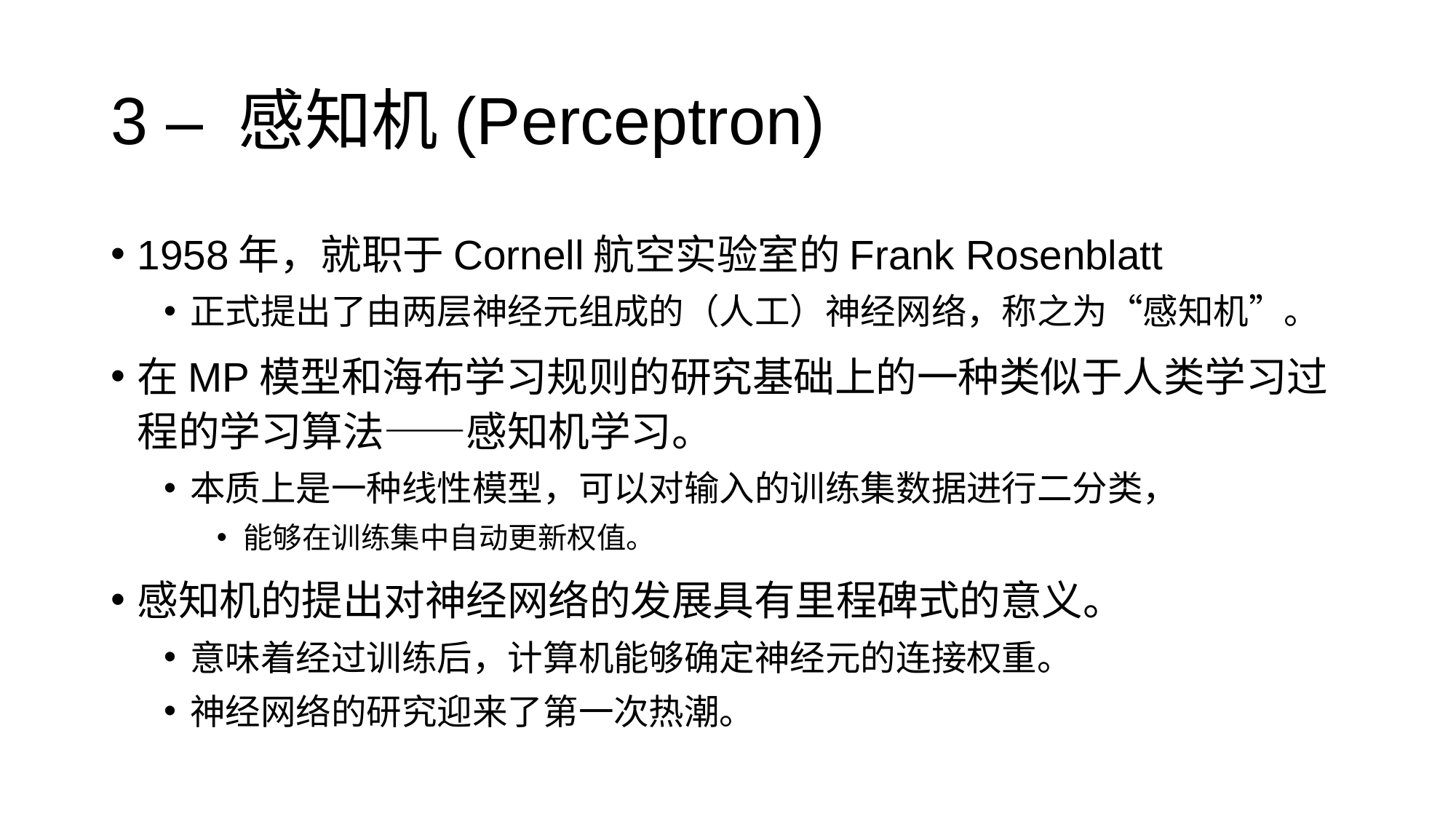

# 3 – 感知机(Perceptron)
1958年，就职于Cornell航空实验室的Frank Rosenblatt
正式提出了由两层神经元组成的（人工）神经网络，称之为“感知机”。
在MP模型和海布学习规则的研究基础上的一种类似于人类学习过程的学习算法——感知机学习。
本质上是一种线性模型，可以对输入的训练集数据进行二分类，
能够在训练集中自动更新权值。
感知机的提出对神经网络的发展具有里程碑式的意义。
意味着经过训练后，计算机能够确定神经元的连接权重。
神经网络的研究迎来了第一次热潮。